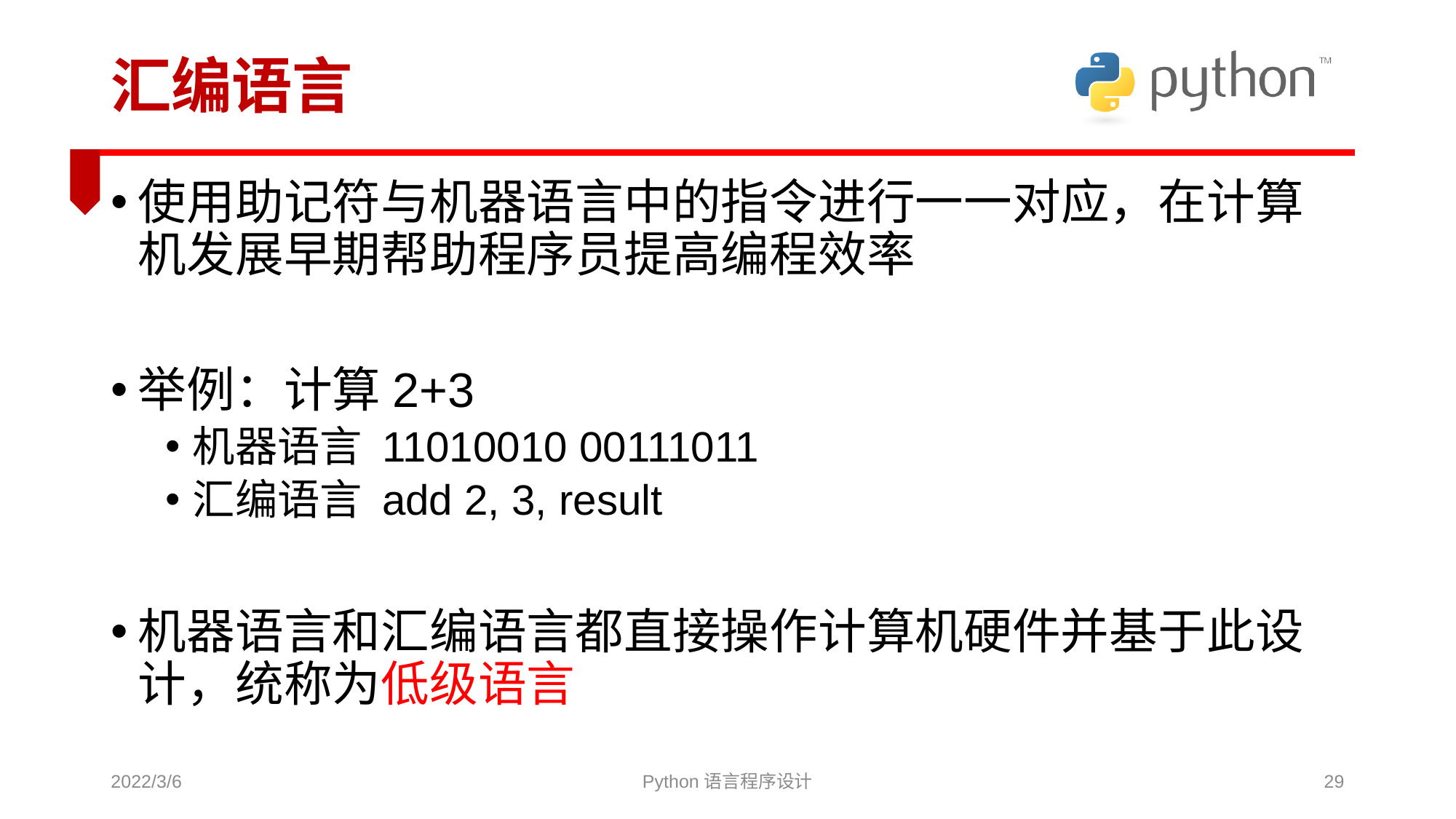

# 汇编语言
使用助记符与机器语言中的指令进行一一对应，在计算机发展早期帮助程序员提高编程效率

举例：计算2+3
机器语言 11010010 00111011
汇编语言 add 2, 3, result

机器语言和汇编语言都直接操作计算机硬件并基于此设计，统称为低级语言

2022/3/6
Python语言程序设计
29